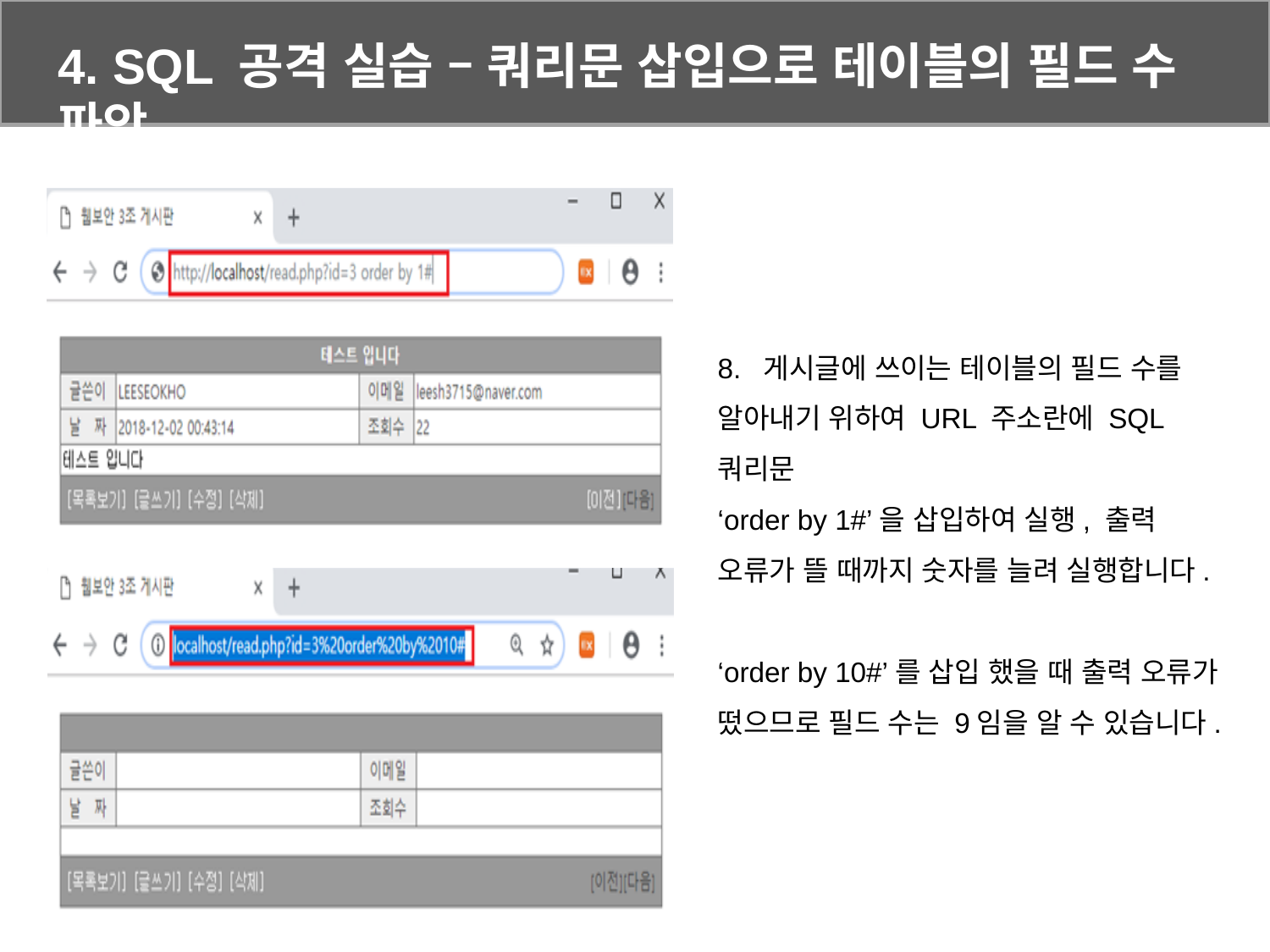

4. SQL 공격 실습 – 쿼리문 삽입으로 테이블의 필드 수 파악
8.  게시글에 쓰이는 테이블의 필드 수를 알아내기 위하여 URL 주소란에 SQL 쿼리문
‘order by 1#’을 삽입하여 실행, 출력 오류가 뜰 때까지 숫자를 늘려 실행합니다.

‘order by 10#’를 삽입 했을 때 출력 오류가 떴으므로 필드 수는 9임을 알 수 있습니다.